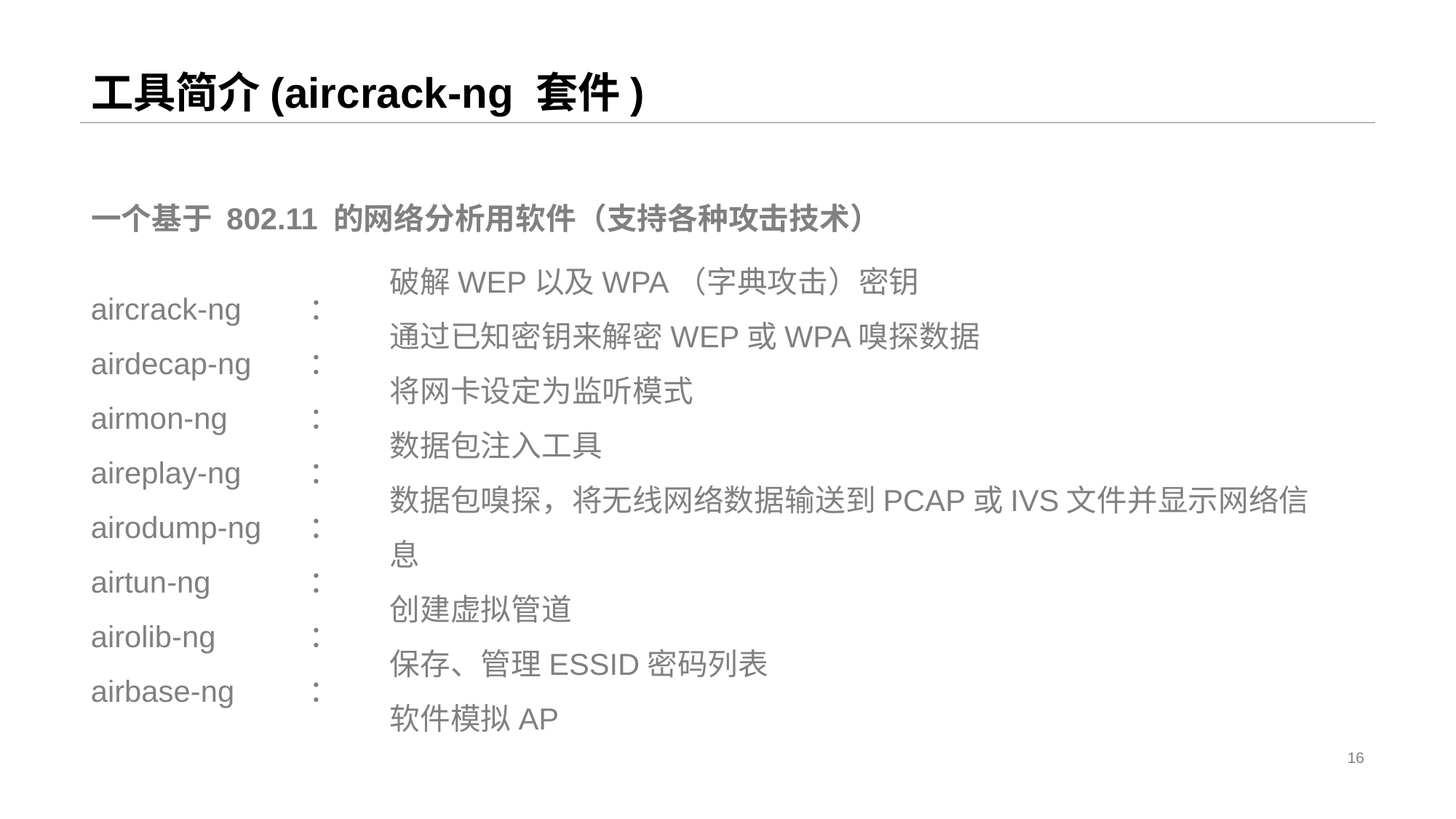

# 工具简介(aircrack-ng 套件)
一个基于 802.11 的网络分析用软件（支持各种攻击技术）
aircrack-ng
airdecap-ng
airmon-ng
aireplay-ng
airodump-ng
airtun-ng
airolib-ng
airbase-ng
：
：
：
：
：
：
：
：
破解WEP以及WPA（字典攻击）密钥
通过已知密钥来解密WEP或WPA嗅探数据
将网卡设定为监听模式
数据包注入工具
数据包嗅探，将无线网络数据输送到PCAP或IVS文件并显示网络信息
创建虚拟管道
保存、管理ESSID密码列表
软件模拟AP

16